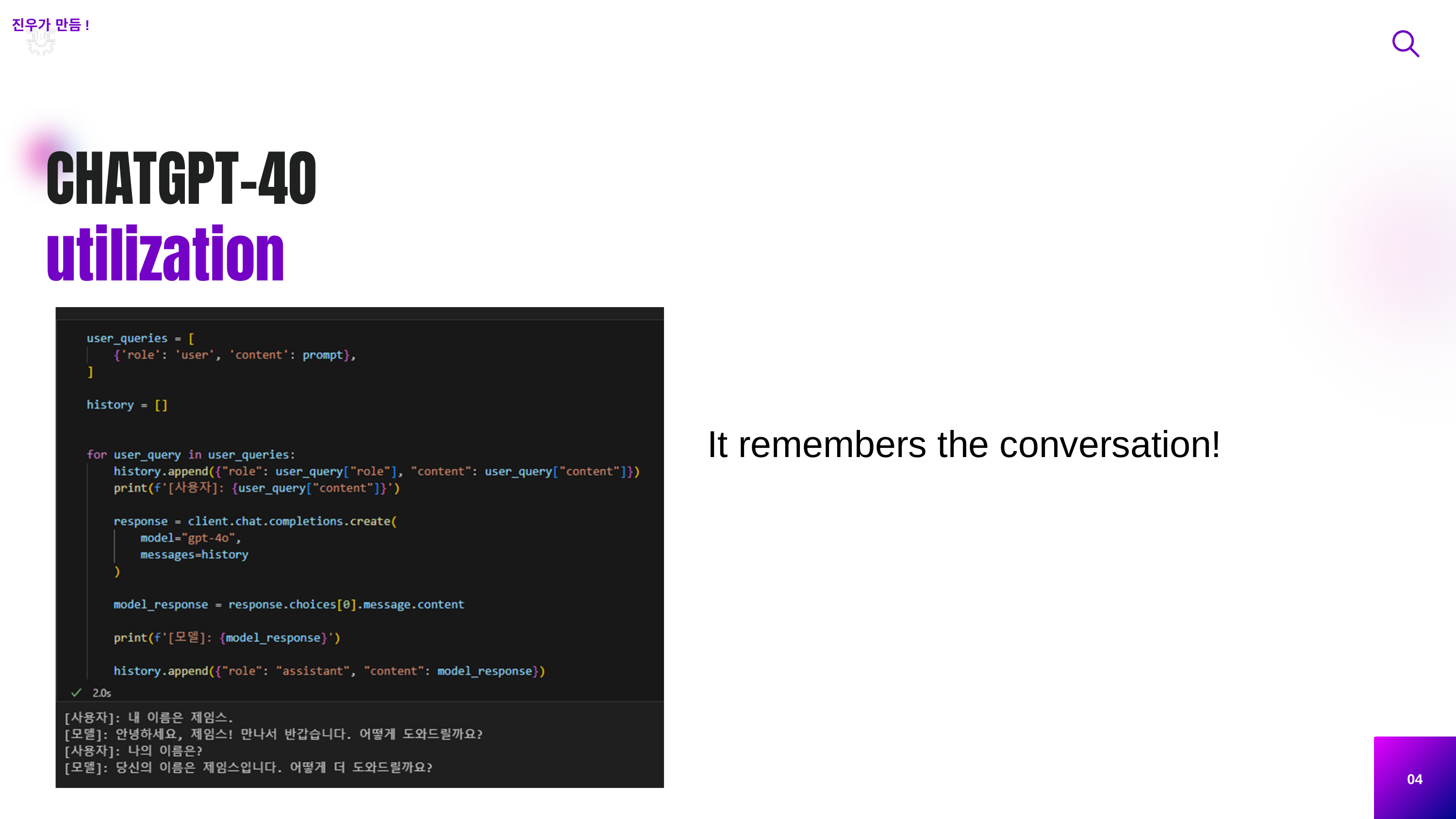

진우가 만듬!

CHATGPT-4O
utilization

It remembers the conversation!

04